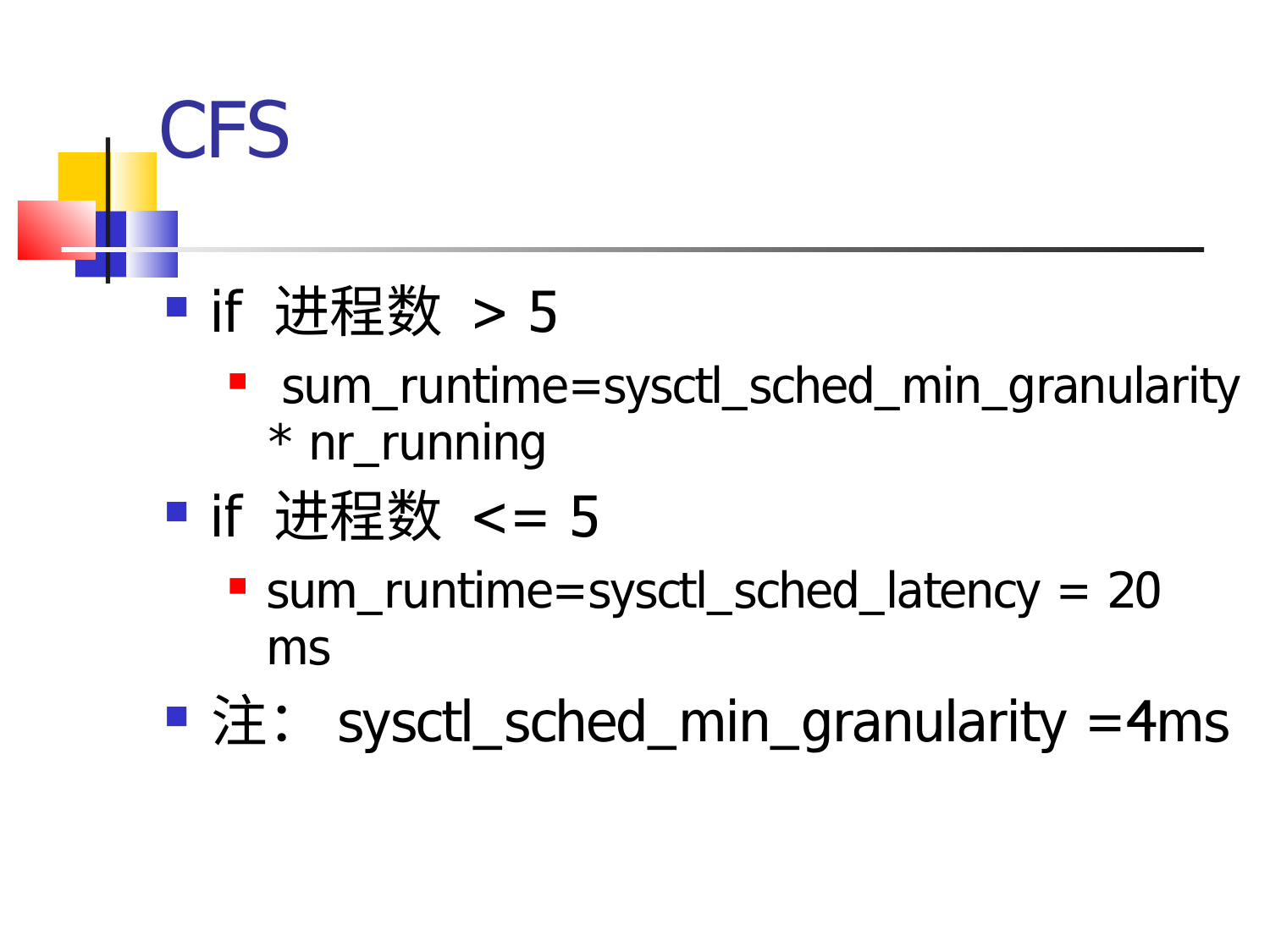

# CFS
if 进程数 > 5
 sum_runtime=sysctl_sched_min_granularity * nr_running
if 进程数 <= 5
sum_runtime=sysctl_sched_latency = 20 ms
注：sysctl_sched_min_granularity =4ms